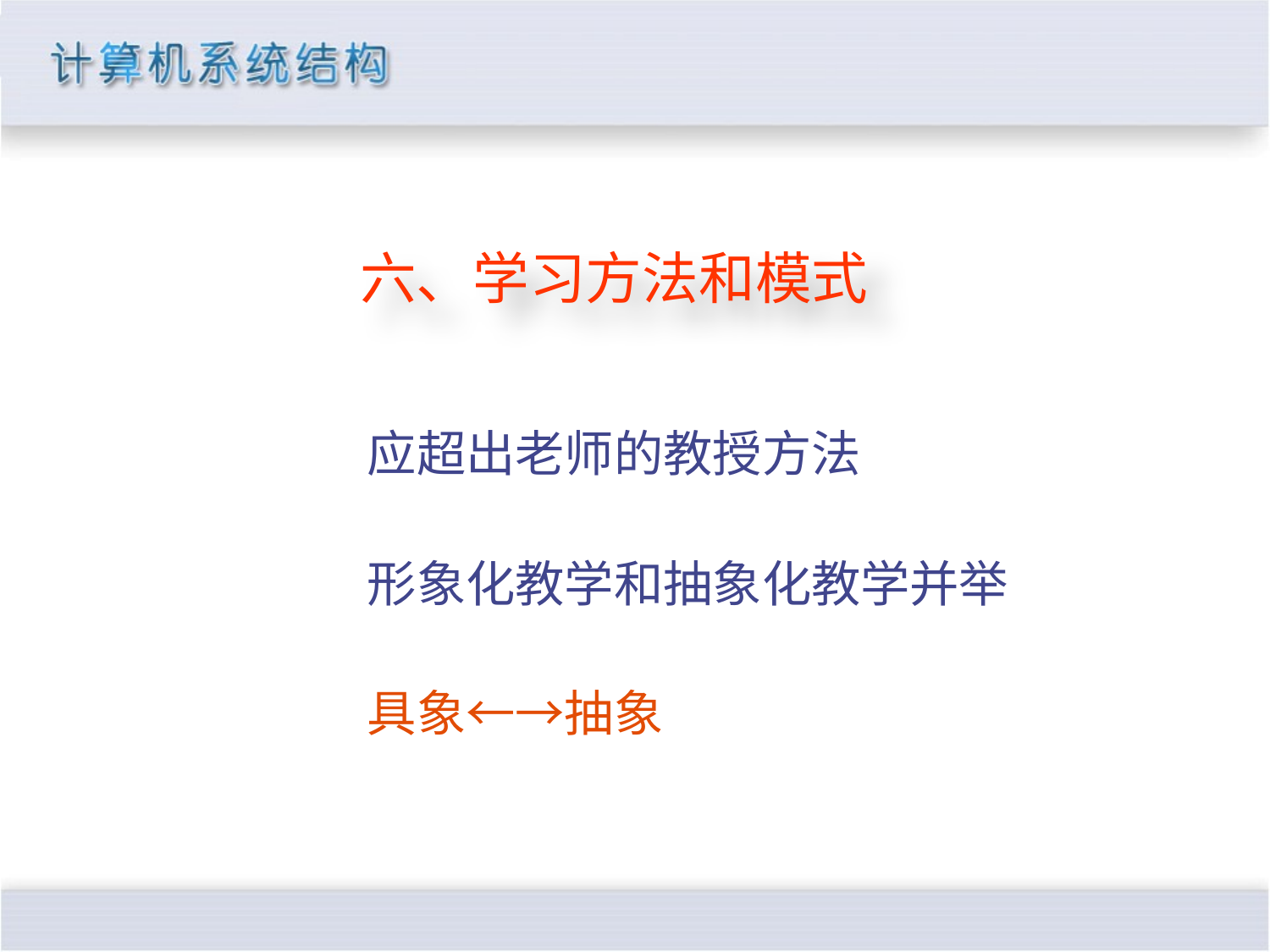

六、学习方法和模式
应超出老师的教授方法
形象化教学和抽象化教学并举
具象←→抽象